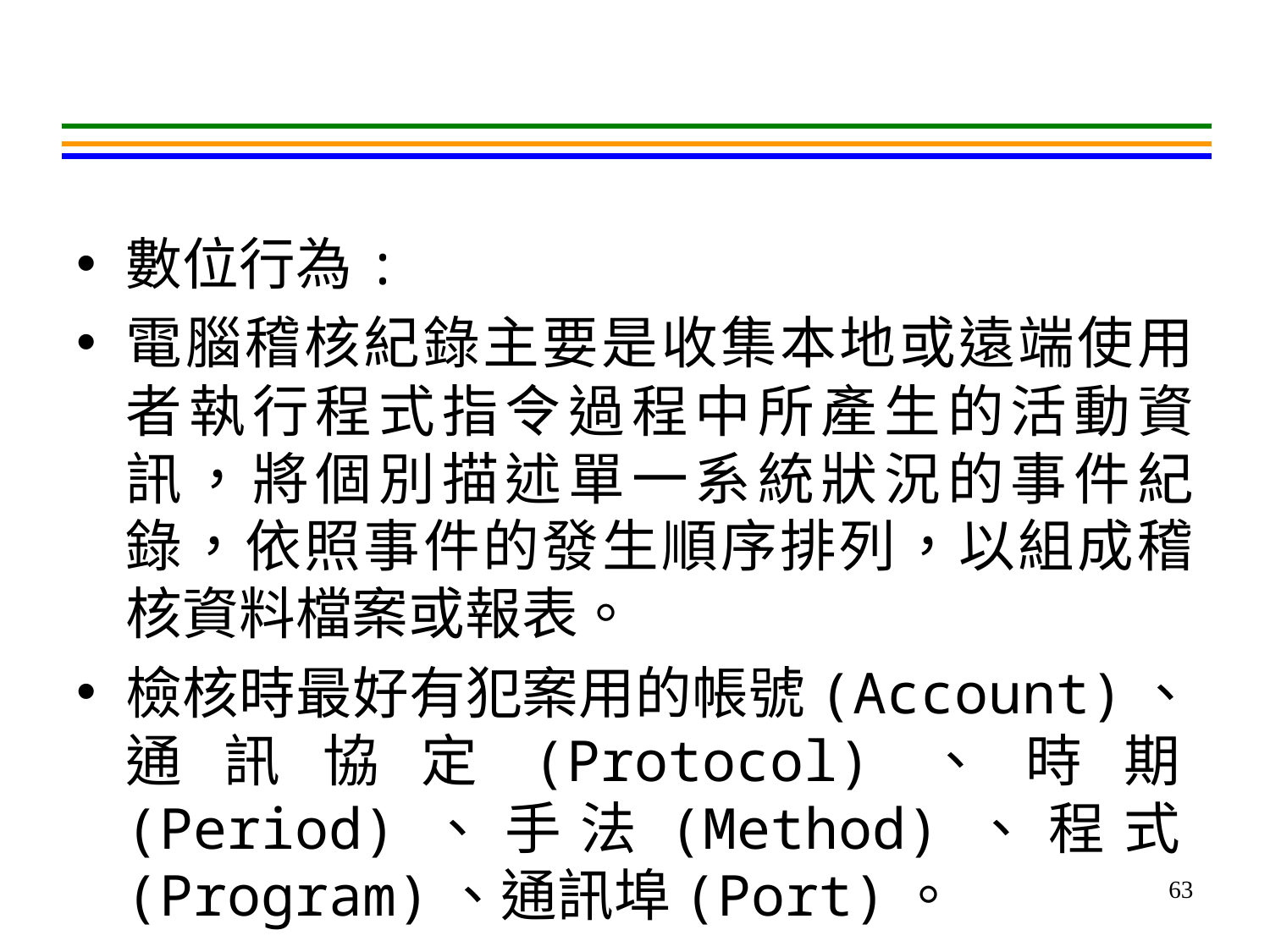

#
數位行為:
電腦稽核紀錄主要是收集本地或遠端使用者執行程式指令過程中所產生的活動資訊，將個別描述單一系統狀況的事件紀錄，依照事件的發生順序排列，以組成稽核資料檔案或報表。
檢核時最好有犯案用的帳號(Account)、通訊協定(Protocol)、時期(Period)、手法(Method)、程式(Program)、通訊埠(Port)。

63